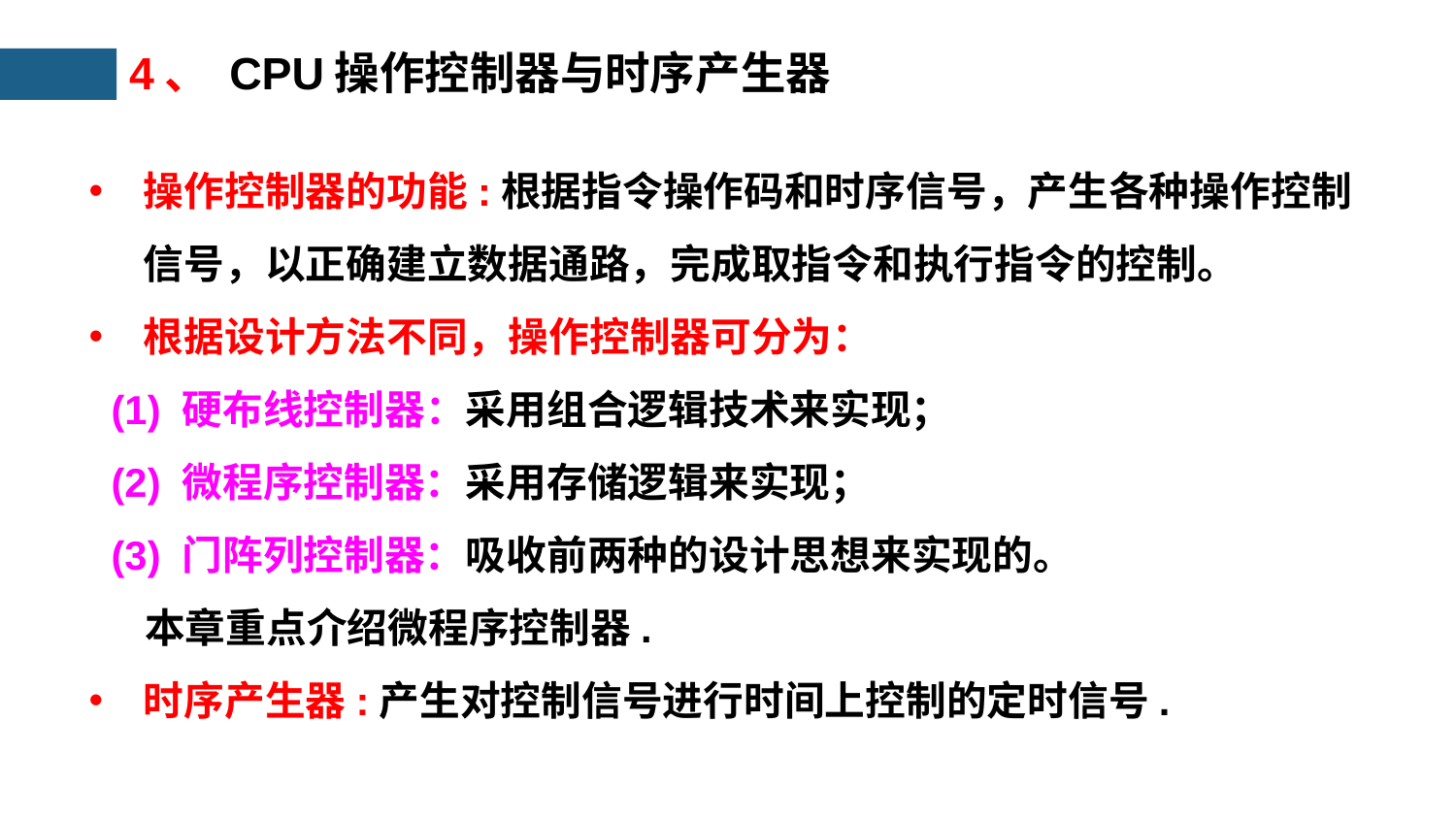

4、 CPU操作控制器与时序产生器
操作控制器的功能:根据指令操作码和时序信号，产生各种操作控制信号，以正确建立数据通路，完成取指令和执行指令的控制。
根据设计方法不同，操作控制器可分为：
  (1) 硬布线控制器：采用组合逻辑技术来实现；
  (2) 微程序控制器：采用存储逻辑来实现；
  (3) 门阵列控制器：吸收前两种的设计思想来实现的。
     本章重点介绍微程序控制器.
时序产生器:产生对控制信号进行时间上控制的定时信号.